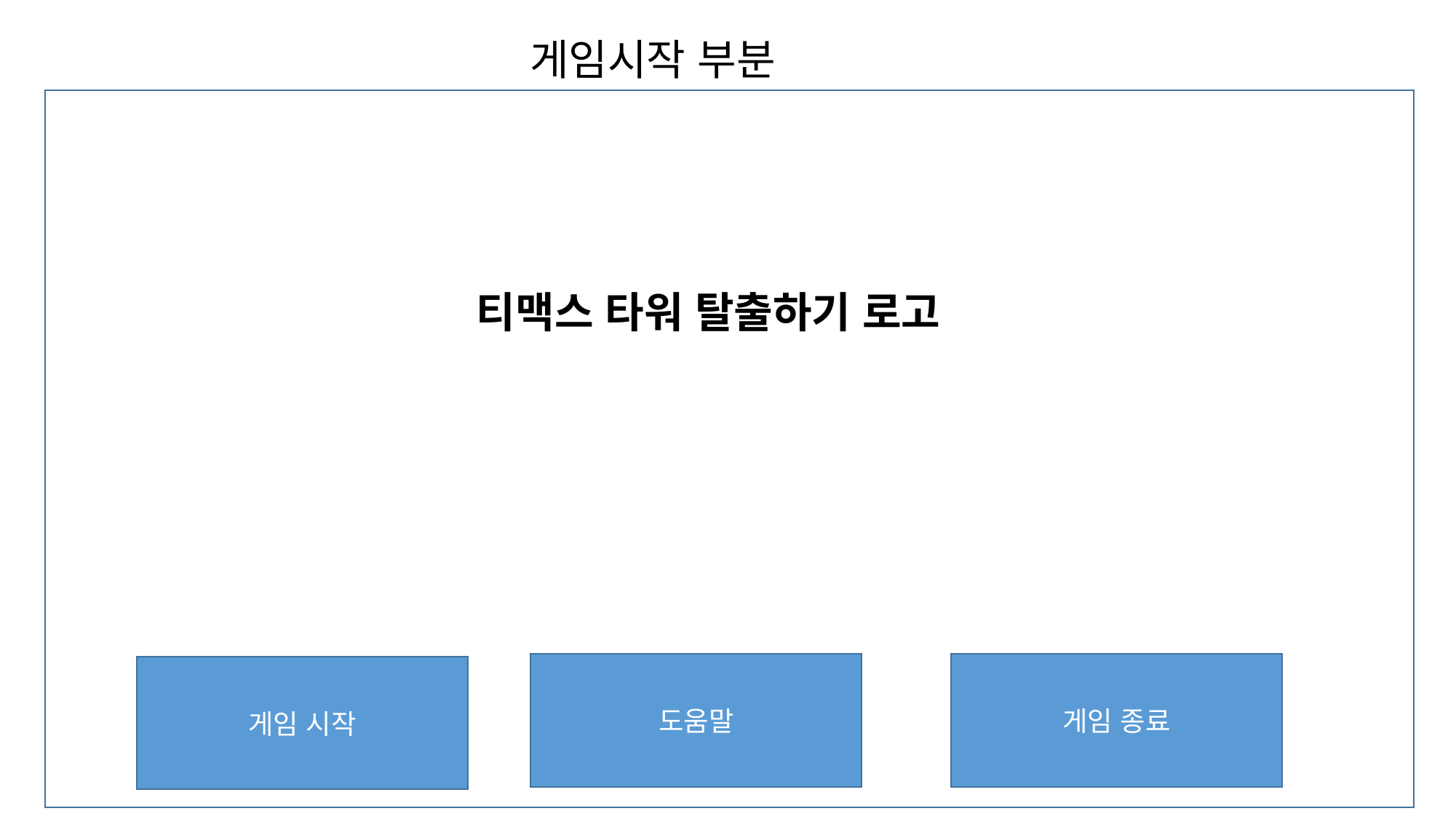

게임시작 부분

티맥스 타워 탈출하기 로고
도움말
게임 종료
게임 시작